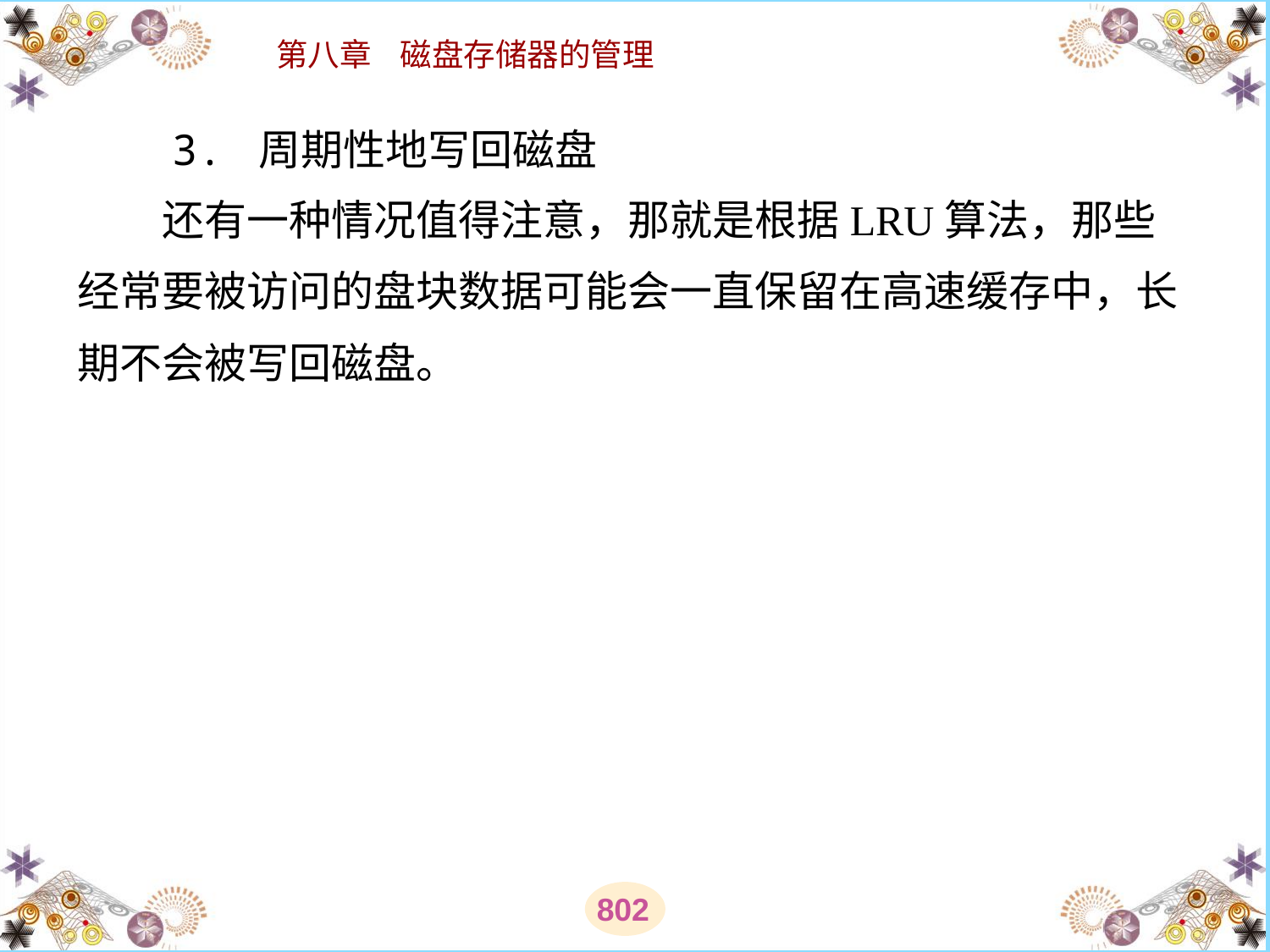

# 3. 周期性地写回磁盘 　　还有一种情况值得注意，那就是根据LRU算法，那些经常要被访问的盘块数据可能会一直保留在高速缓存中，长期不会被写回磁盘。